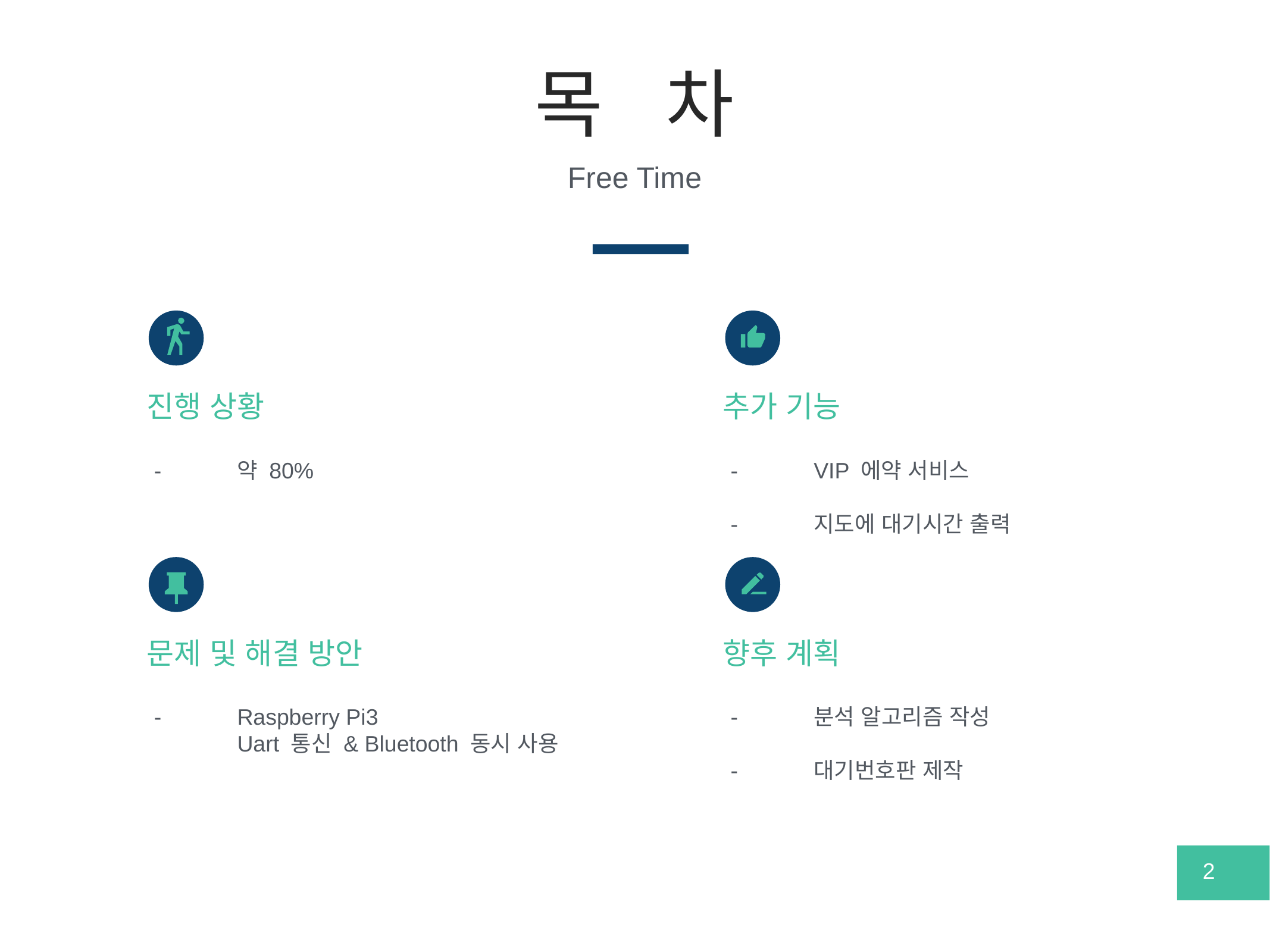

# 목   차
Free Time

진행 상황
추가 기능

 -	약 80%

 -	VIP 에약 서비스

 -	지도에 대기시간 출력

향후 계획
문제 및 해결 방안

 -	Raspberry Pi3
	Uart 통신 & Bluetooth 동시 사용

 -	분석 알고리즘 작성

 -	대기번호판 제작

2